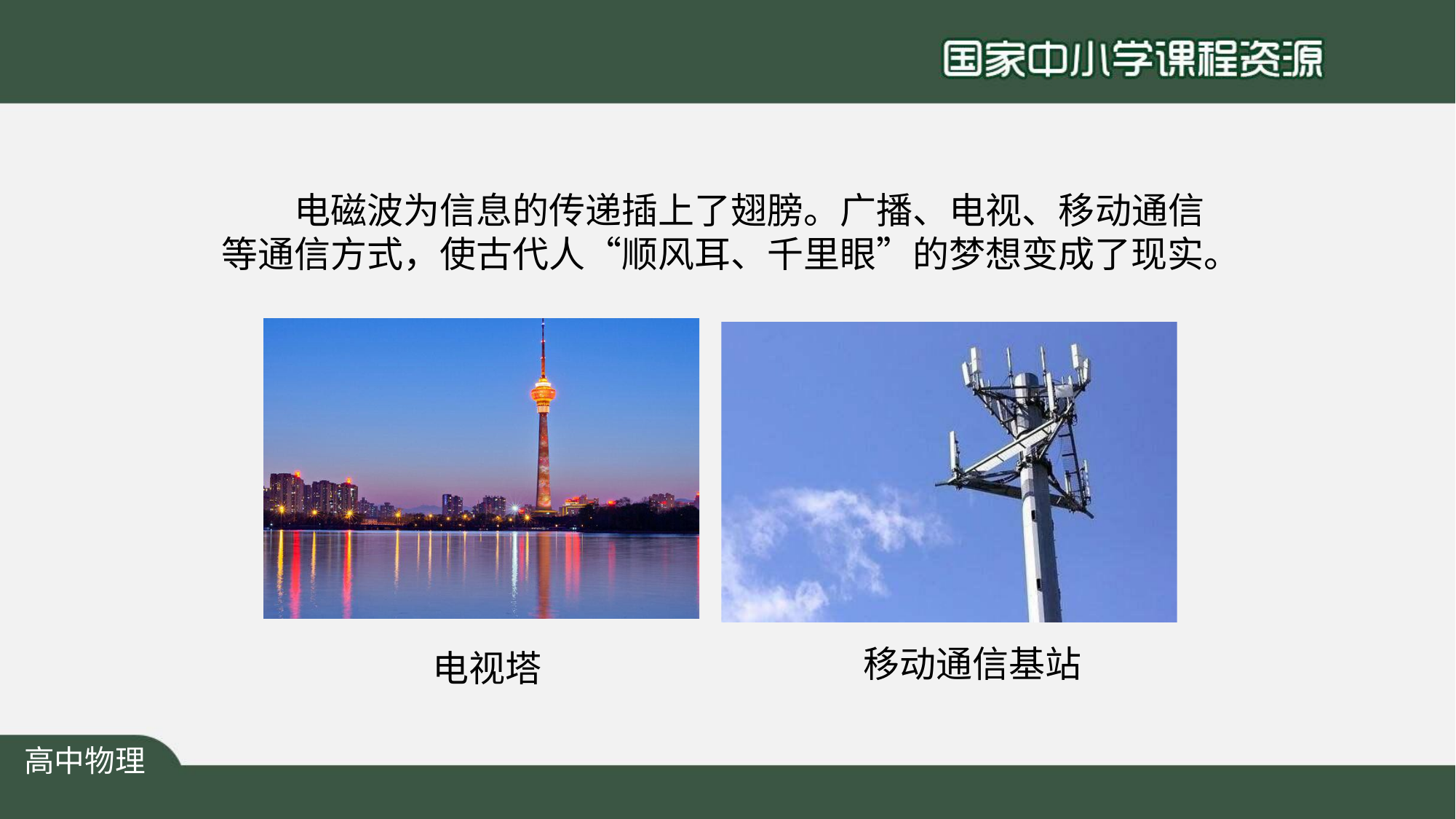

# 电磁波为信息的传递插上了翅膀。广播、电视、移动通信 等通信方式，使古代人“顺风耳、千里眼”的梦想变成了现实。

移动通信基站
电视塔
高中物理